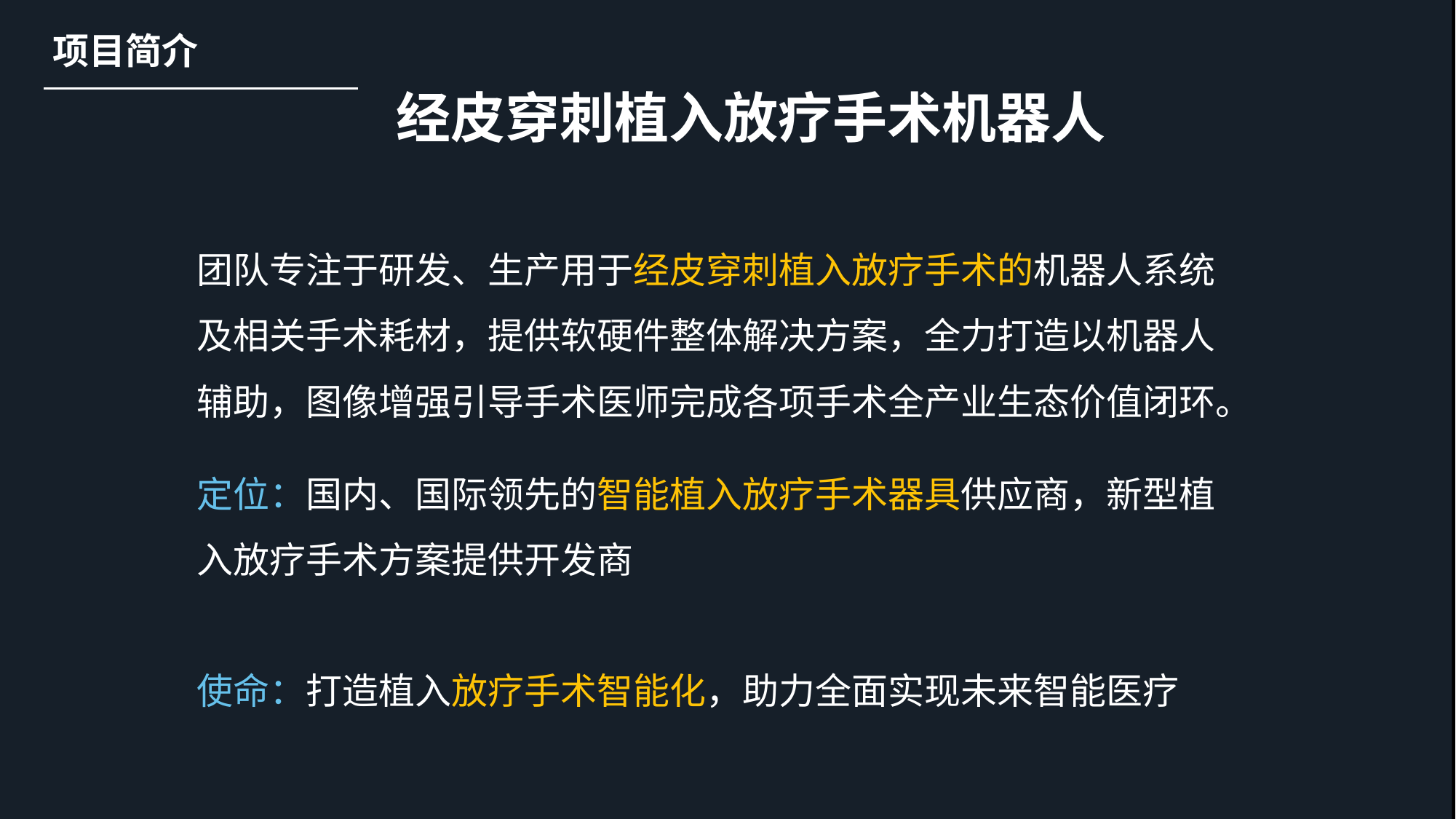

项目简介
经皮穿刺植入放疗手术机器人
团队专注于研发、生产用于经皮穿刺植入放疗手术的机器人系统及相关手术耗材，提供软硬件整体解决方案，全力打造以机器人辅助，图像增强引导手术医师完成各项手术全产业生态价值闭环。
定位：国内、国际领先的智能植入放疗手术器具供应商，新型植入放疗手术方案提供开发商

使命：打造植入放疗手术智能化，助力全面实现未来智能医疗